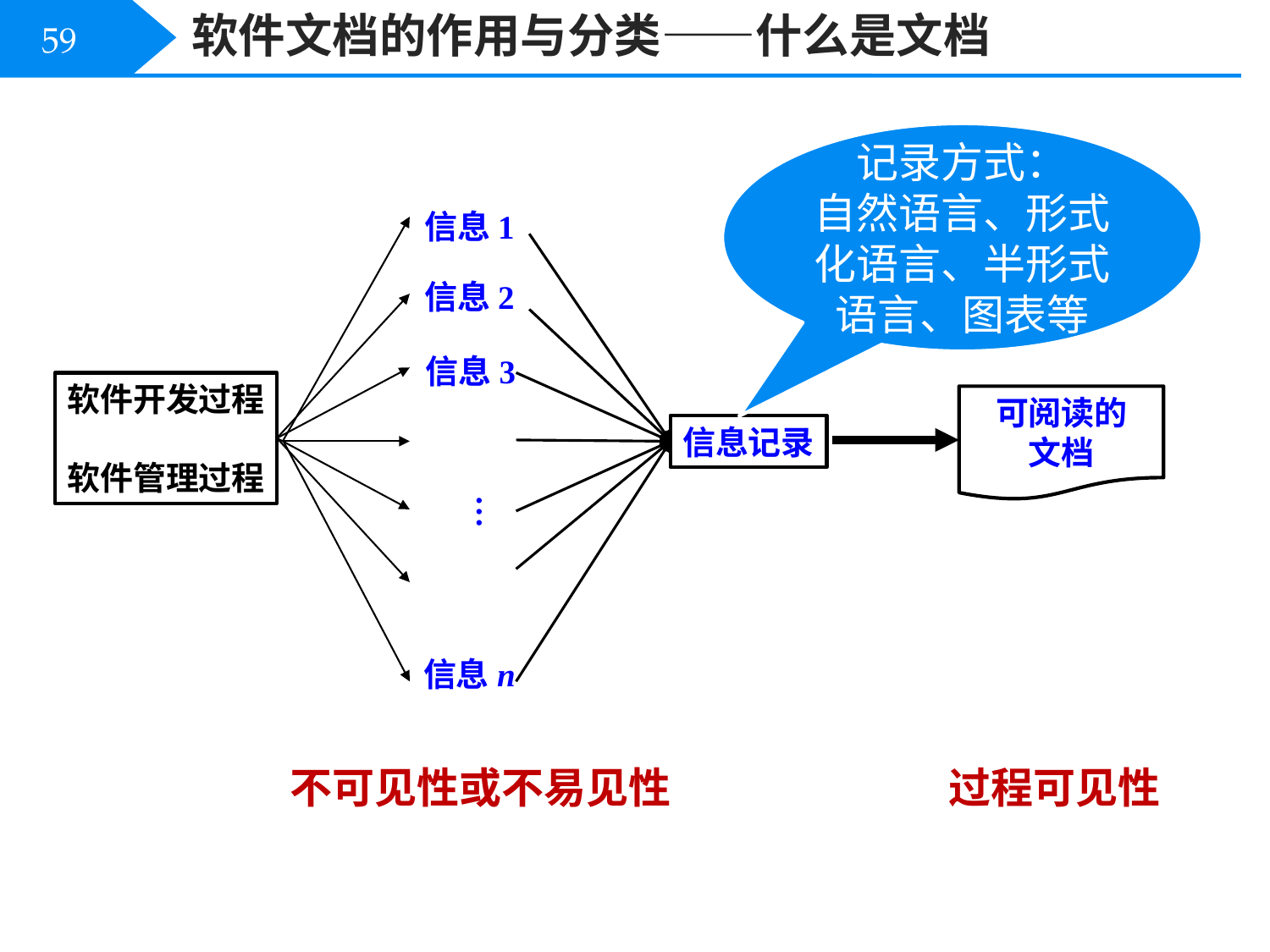

软件文档的作用与分类——什么是文档
59
记录方式：
自然语言、形式化语言、半形式语言、图表等
信息1
信息2
信息3
软件开发过程

软件管理过程
可阅读的
文档
信息记录
…
信息n
过程可见性
不可见性或不易见性